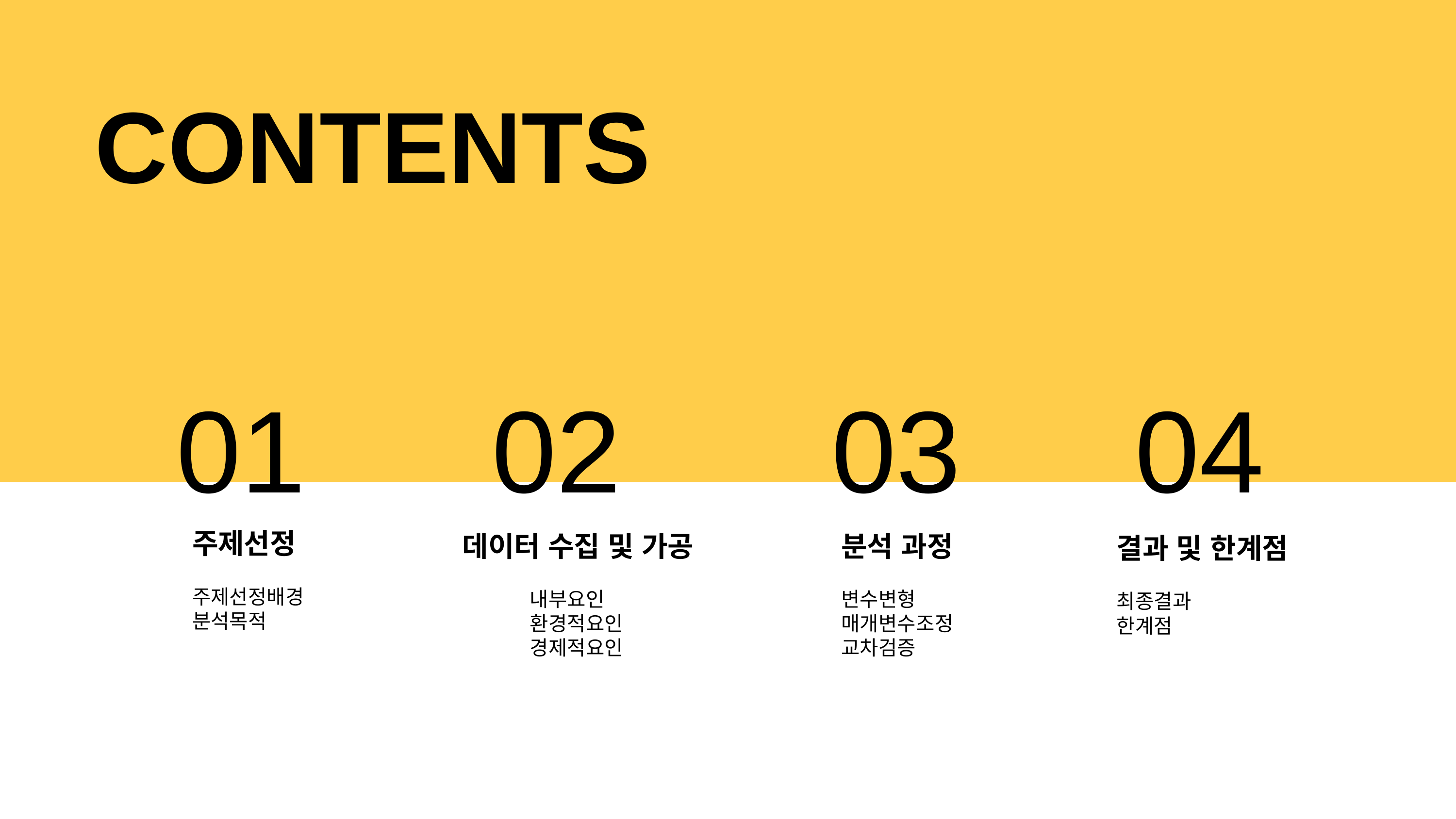

CONTENTS
01
02
03
04
주제선정

주제선정배경
분석목적

데이터 수집 및 가공

           내부요인
           환경적요인
           경제적요인
분석 과정

변수변형
매개변수조정
교차검증
결과 및 한계점

최종결과
한계점